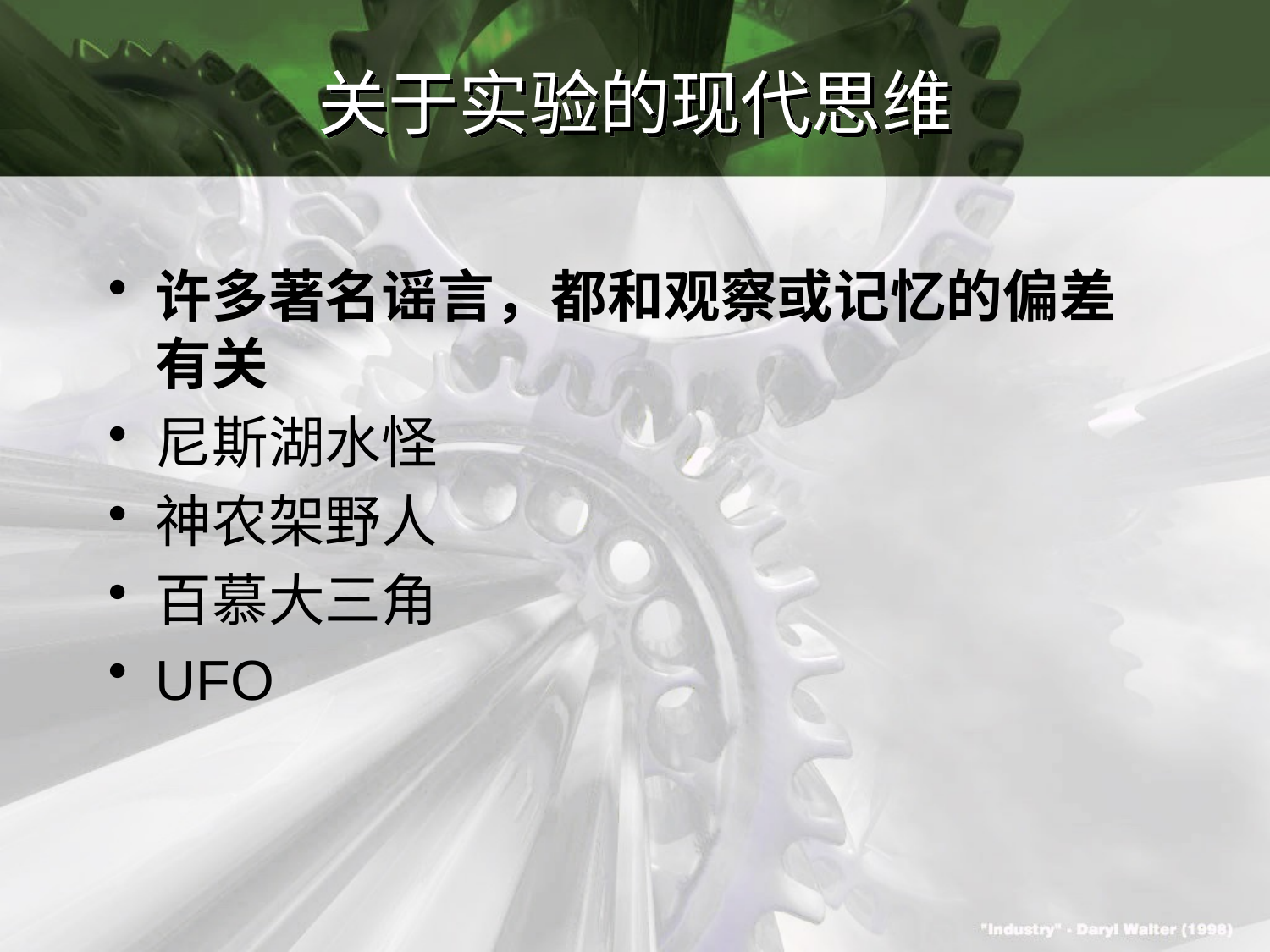

# 关于实验的现代思维
许多著名谣言，都和观察或记忆的偏差有关
尼斯湖水怪
神农架野人
百慕大三角
UFO